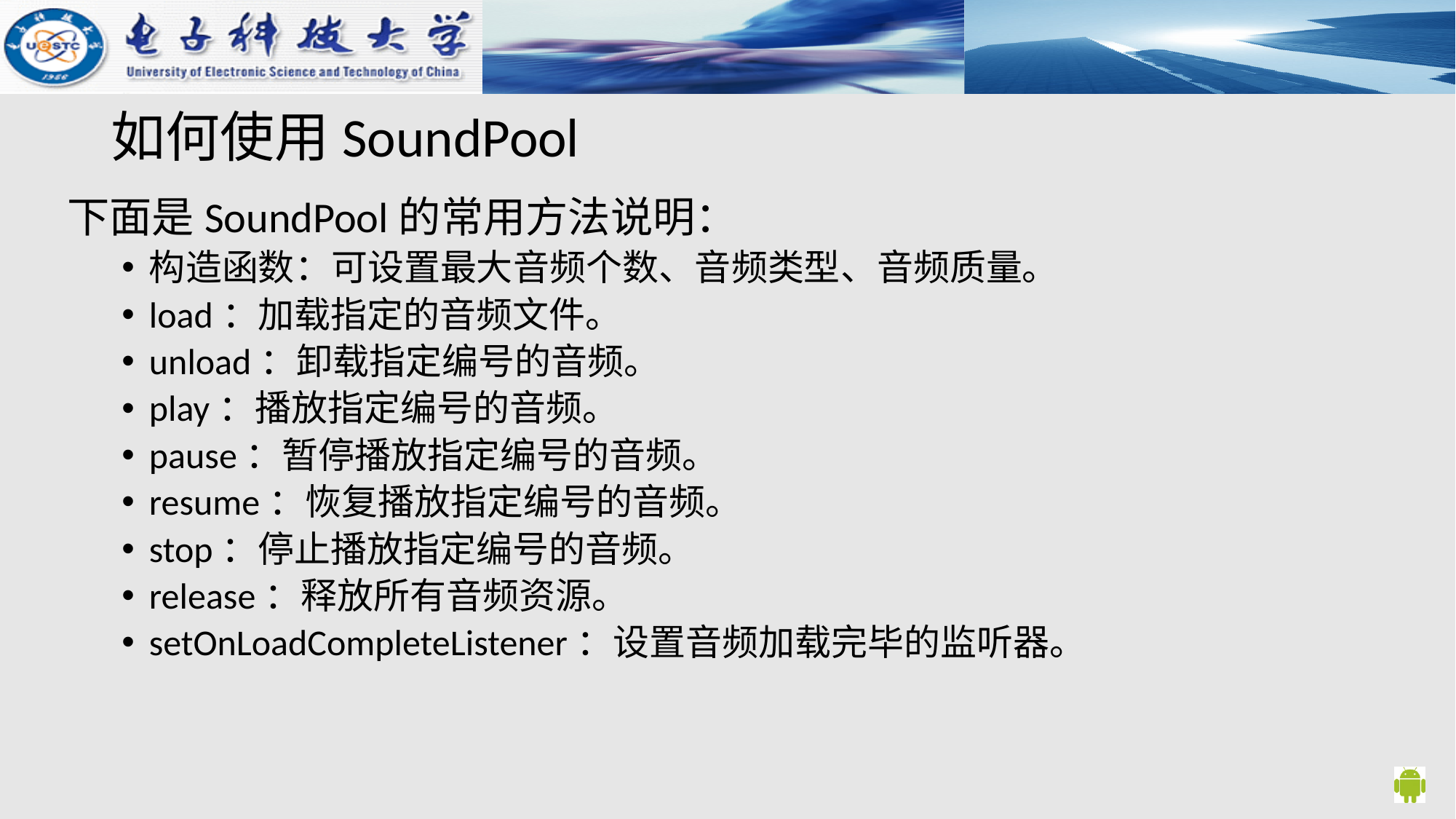

# 如何使用SoundPool
下面是SoundPool的常用方法说明：
构造函数：可设置最大音频个数、音频类型、音频质量。
load：加载指定的音频文件。
unload：卸载指定编号的音频。
play：播放指定编号的音频。
pause：暂停播放指定编号的音频。
resume：恢复播放指定编号的音频。
stop：停止播放指定编号的音频。
release：释放所有音频资源。
setOnLoadCompleteListener：设置音频加载完毕的监听器。